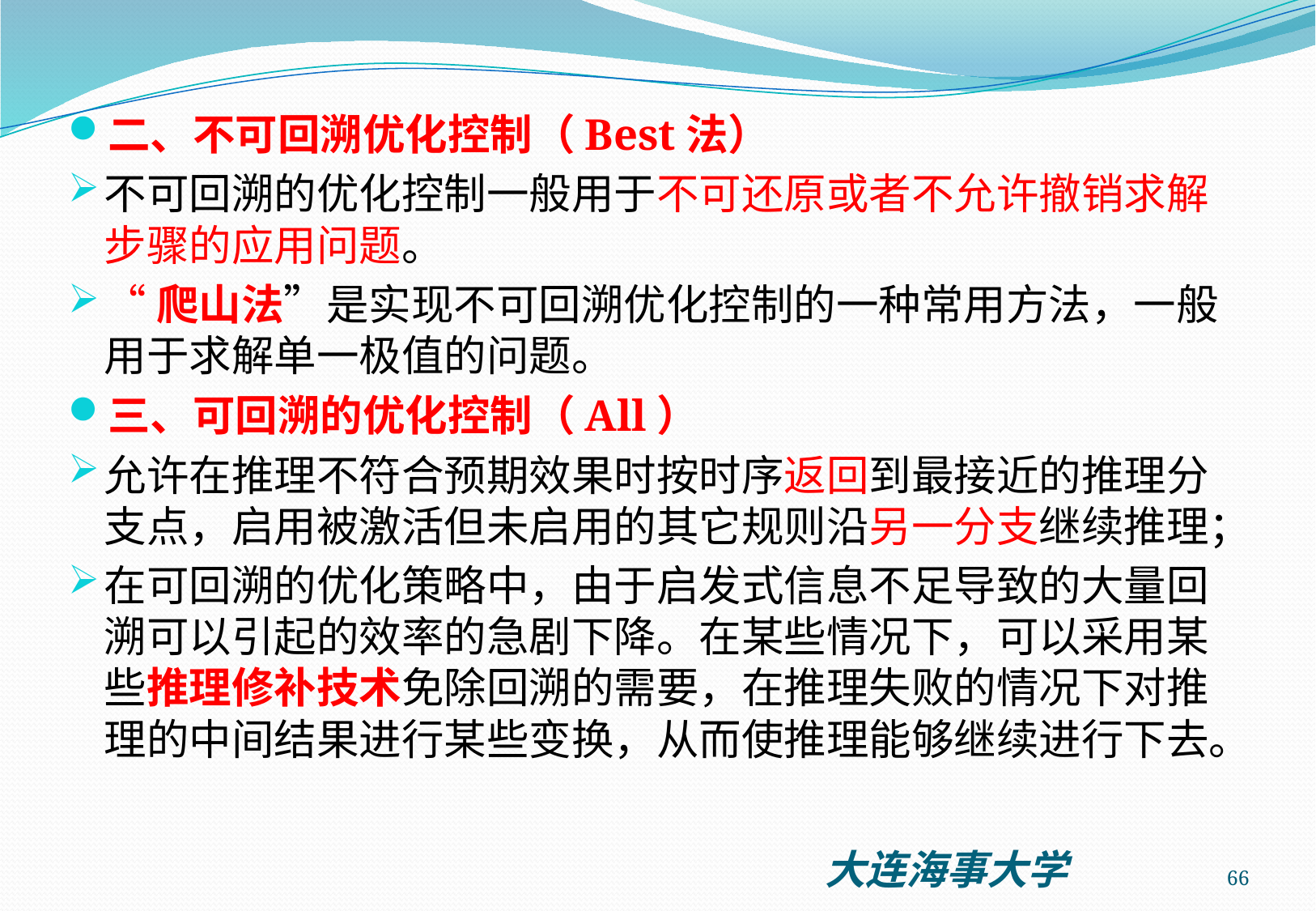

二、不可回溯优化控制（Best法）
不可回溯的优化控制一般用于不可还原或者不允许撤销求解步骤的应用问题。
“爬山法”是实现不可回溯优化控制的一种常用方法，一般用于求解单一极值的问题。
三、可回溯的优化控制（All）
允许在推理不符合预期效果时按时序返回到最接近的推理分支点，启用被激活但未启用的其它规则沿另一分支继续推理；
在可回溯的优化策略中，由于启发式信息不足导致的大量回溯可以引起的效率的急剧下降。在某些情况下，可以采用某些推理修补技术免除回溯的需要，在推理失败的情况下对推理的中间结果进行某些变换，从而使推理能够继续进行下去。

66